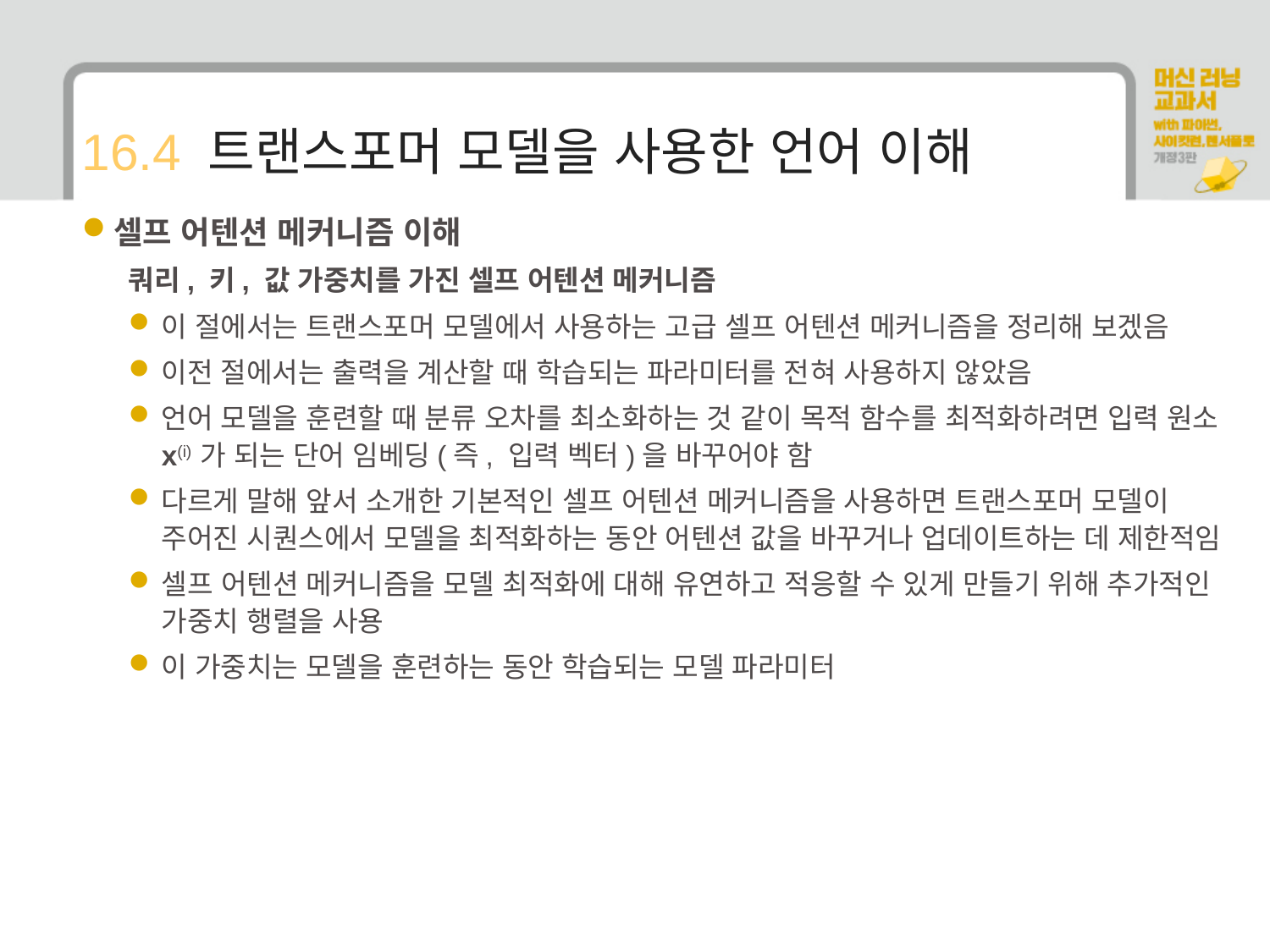

# 16.4 트랜스포머 모델을 사용한 언어 이해
셀프 어텐션 메커니즘 이해
쿼리, 키, 값 가중치를 가진 셀프 어텐션 메커니즘
이 절에서는 트랜스포머 모델에서 사용하는 고급 셀프 어텐션 메커니즘을 정리해 보겠음
이전 절에서는 출력을 계산할 때 학습되는 파라미터를 전혀 사용하지 않았음
언어 모델을 훈련할 때 분류 오차를 최소화하는 것 같이 목적 함수를 최적화하려면 입력 원소 x(i) 가 되는 단어 임베딩(즉, 입력 벡터)을 바꾸어야 함
다르게 말해 앞서 소개한 기본적인 셀프 어텐션 메커니즘을 사용하면 트랜스포머 모델이 주어진 시퀀스에서 모델을 최적화하는 동안 어텐션 값을 바꾸거나 업데이트하는 데 제한적임
셀프 어텐션 메커니즘을 모델 최적화에 대해 유연하고 적응할 수 있게 만들기 위해 추가적인 가중치 행렬을 사용
이 가중치는 모델을 훈련하는 동안 학습되는 모델 파라미터